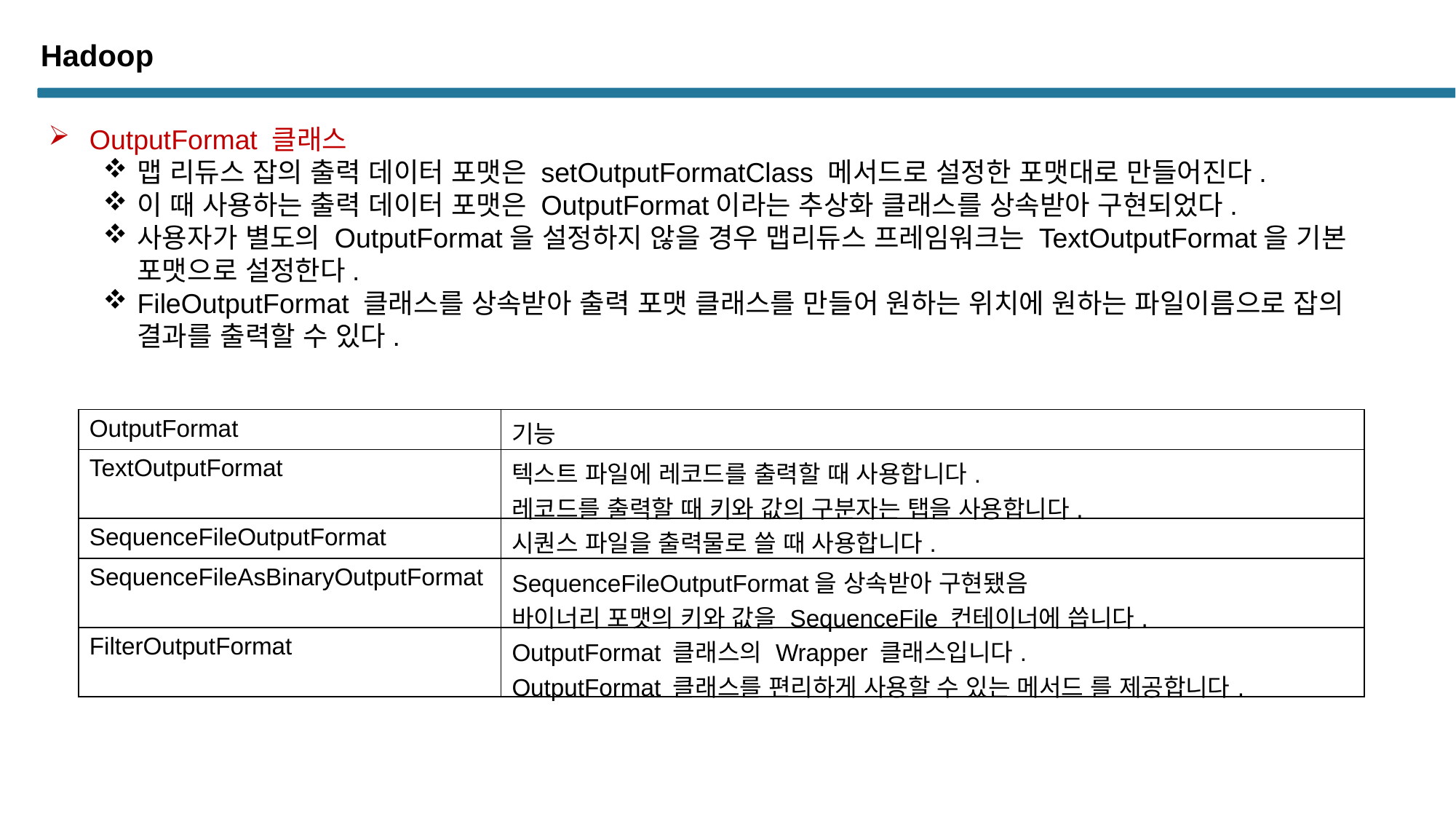

# Hadoop
OutputFormat 클래스
맵 리듀스 잡의 출력 데이터 포맷은 setOutputFormatClass 메서드로 설정한 포맷대로 만들어진다.
이 때 사용하는 출력 데이터 포맷은 OutputFormat이라는 추상화 클래스를 상속받아 구현되었다.
사용자가 별도의 OutputFormat을 설정하지 않을 경우 맵리듀스 프레임워크는 TextOutputFormat을 기본 포맷으로 설정한다.
FileOutputFormat 클래스를 상속받아 출력 포맷 클래스를 만들어 원하는 위치에 원하는 파일이름으로 잡의 결과를 출력할 수 있다.
| OutputFormat | 기능 |
| --- | --- |
| TextOutputFormat | 텍스트 파일에 레코드를 출력할 때 사용합니다. 레코드를 출력할 때 키와 값의 구분자는 탭을 사용합니다. |
| SequenceFileOutputFormat | 시퀀스 파일을 출력물로 쓸 때 사용합니다. |
| SequenceFileAsBinaryOutputFormat | SequenceFileOutputFormat을 상속받아 구현됐음 바이너리 포맷의 키와 값을 SequenceFile 컨테이너에 씁니다. |
| FilterOutputFormat | OutputFormat 클래스의 Wrapper 클래스입니다. OutputFormat 클래스를 편리하게 사용할 수 있는 메서드 를 제공합니다. |